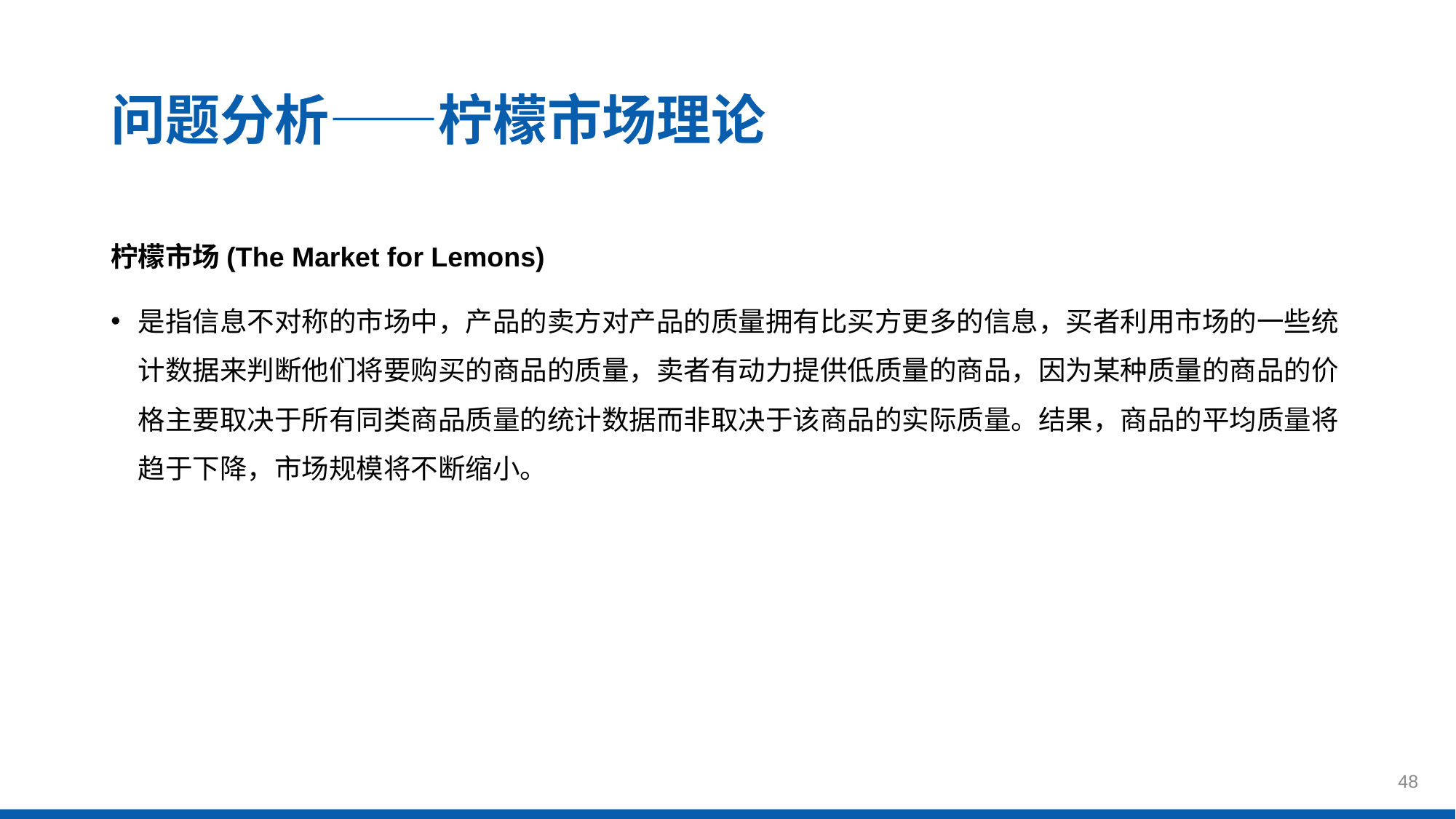

问题分析——柠檬市场理论
柠檬市场(The Market for Lemons)
是指信息不对称的市场中，产品的卖方对产品的质量拥有比买方更多的信息，买者利用市场的一些统计数据来判断他们将要购买的商品的质量，卖者有动力提供低质量的商品，因为某种质量的商品的价格主要取决于所有同类商品质量的统计数据而非取决于该商品的实际质量。结果，商品的平均质量将趋于下降，市场规模将不断缩小。
48